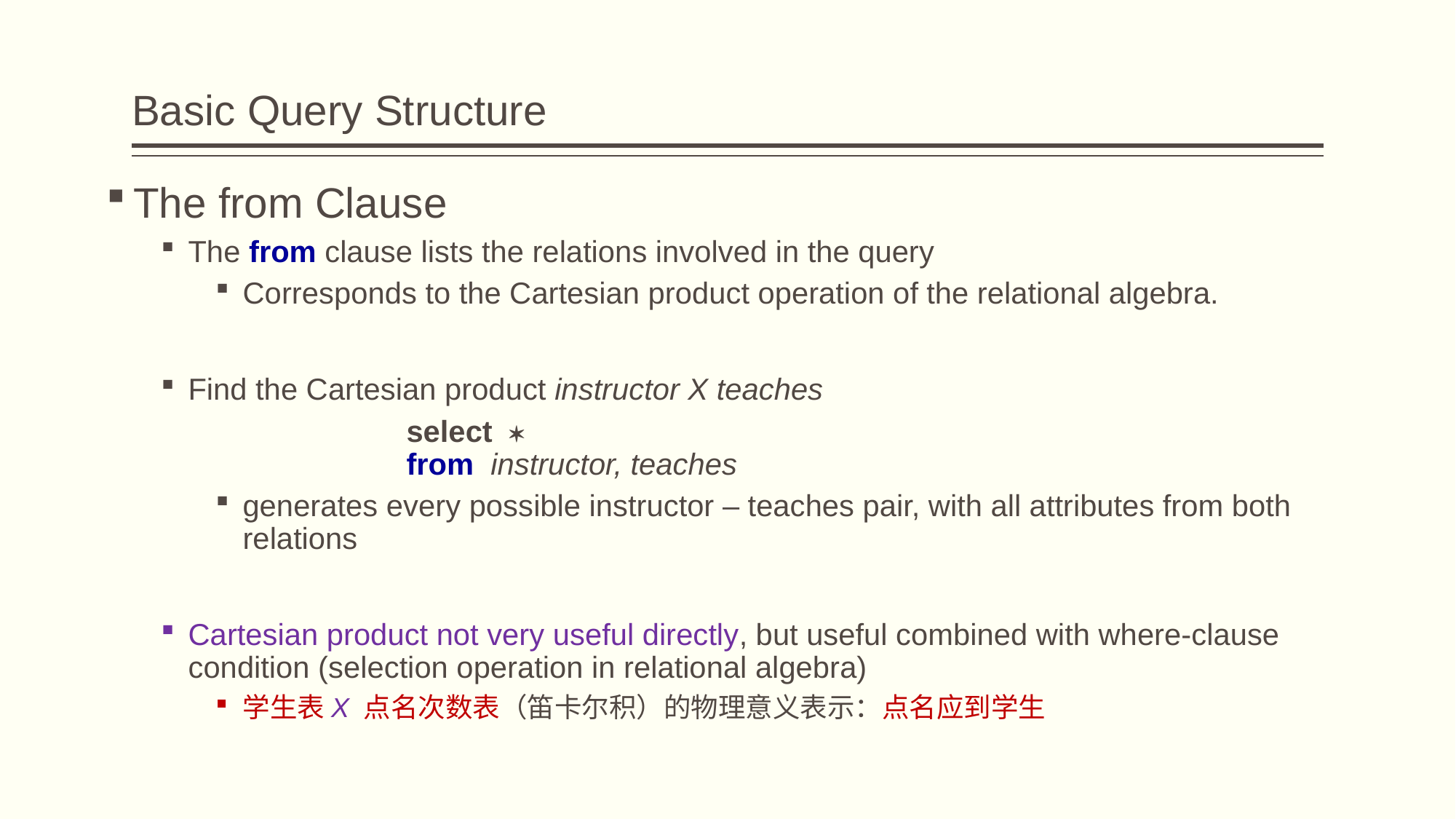

# Basic Query Structure
The from Clause
The from clause lists the relations involved in the query
Corresponds to the Cartesian product operation of the relational algebra.

Find the Cartesian product instructor X teaches
			select  ∗
		from  instructor, teaches
generates every possible instructor – teaches pair, with all attributes from both relations

Cartesian product not very useful directly, but useful combined with where-clause condition (selection operation in relational algebra)
学生表X 点名次数表（笛卡尔积）的物理意义表示：点名应到学生